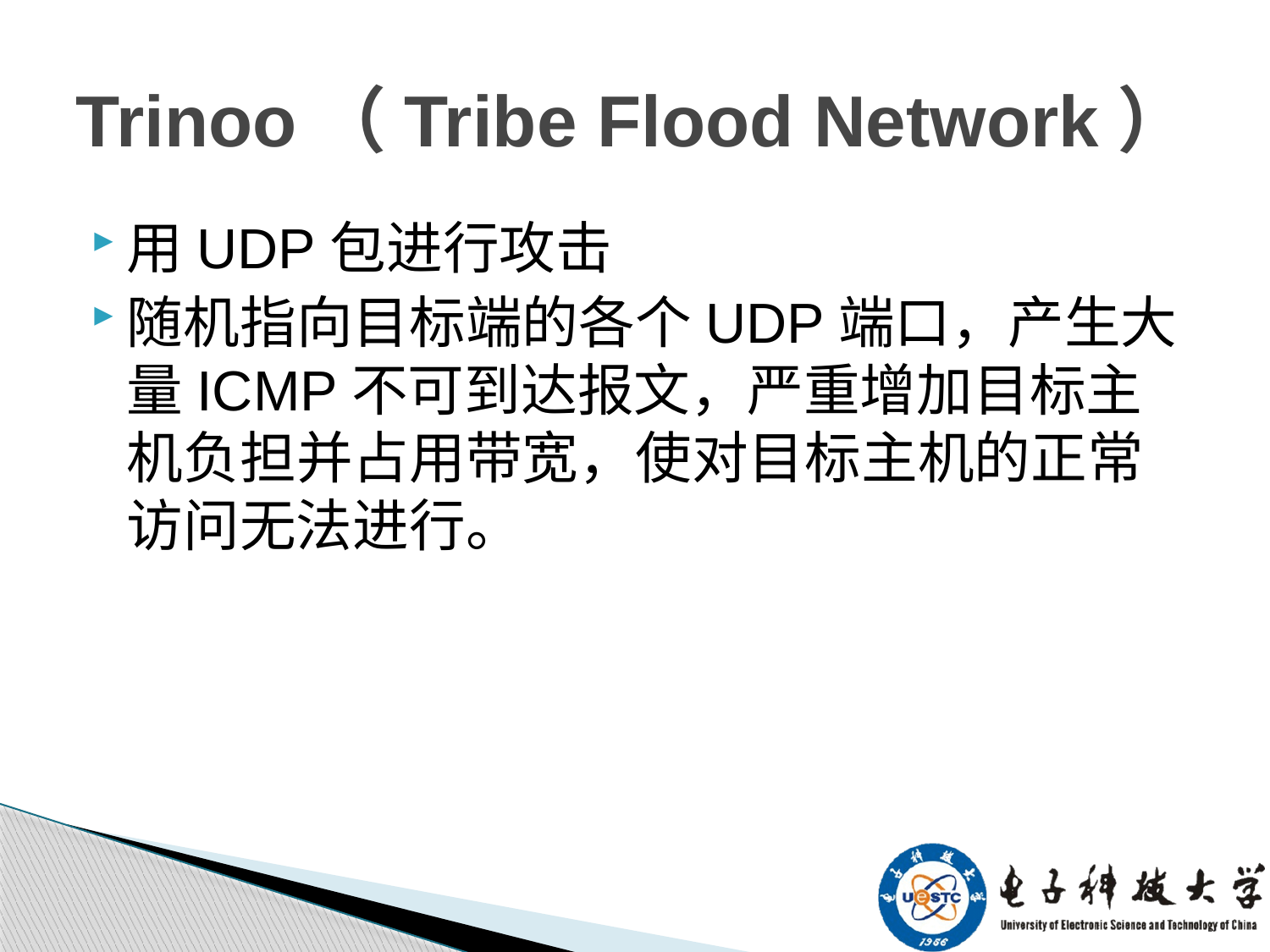

# Trinoo（Tribe Flood Network）
用UDP包进行攻击
随机指向目标端的各个UDP端口，产生大量ICMP不可到达报文，严重增加目标主机负担并占用带宽，使对目标主机的正常访问无法进行。